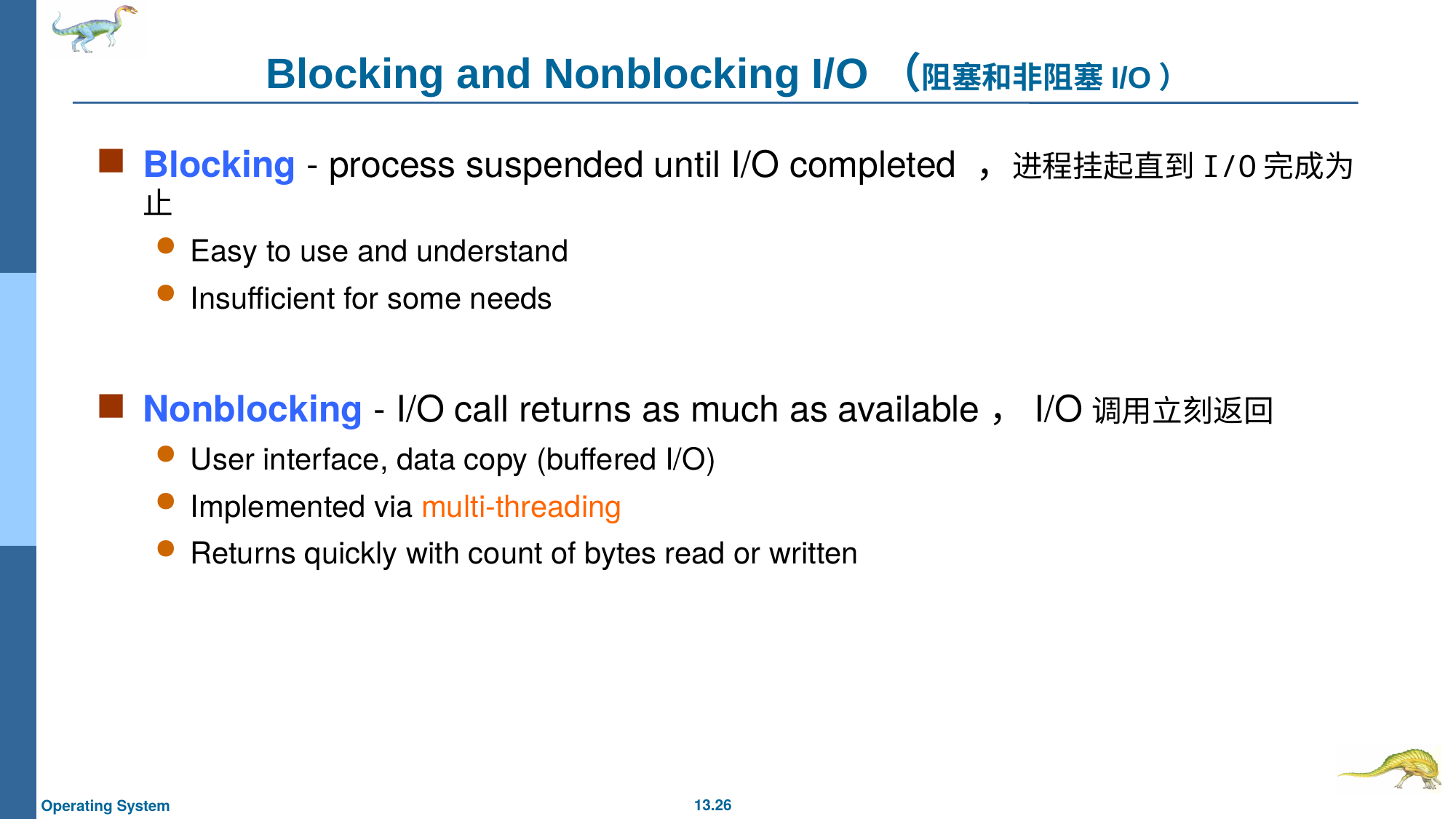

# Blocking and Nonblocking I/O（阻塞和非阻塞I/O）
Blocking - process suspended until I/O completed ，进程挂起直到I/O完成为止
Easy to use and understand
Insufficient for some needs

Nonblocking - I/O call returns as much as available，I/O调用立刻返回
User interface, data copy (buffered I/O)
Implemented via multi-threading
Returns quickly with count of bytes read or written